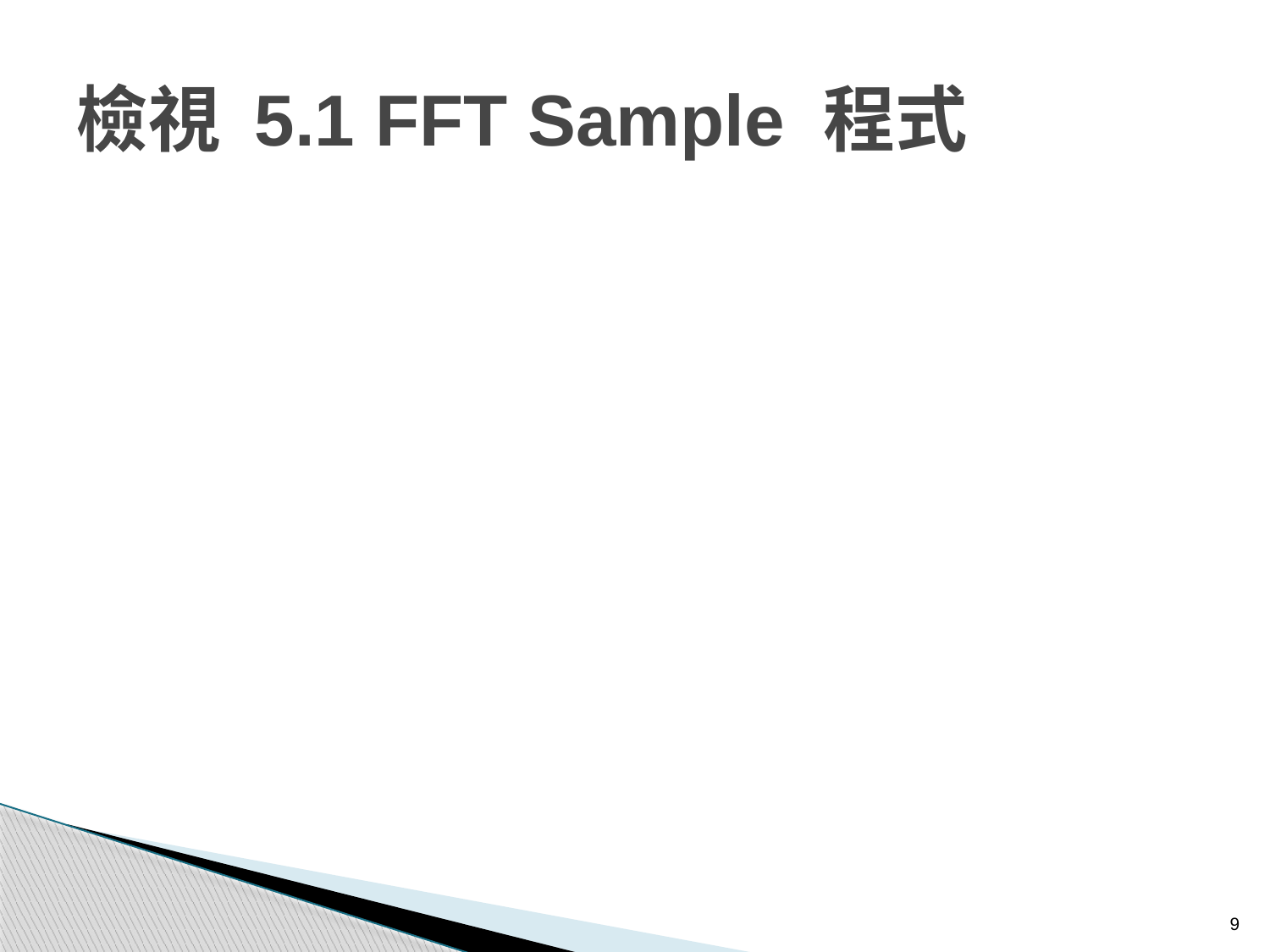

# 檢視 5.1 FFT Sample 程式

9